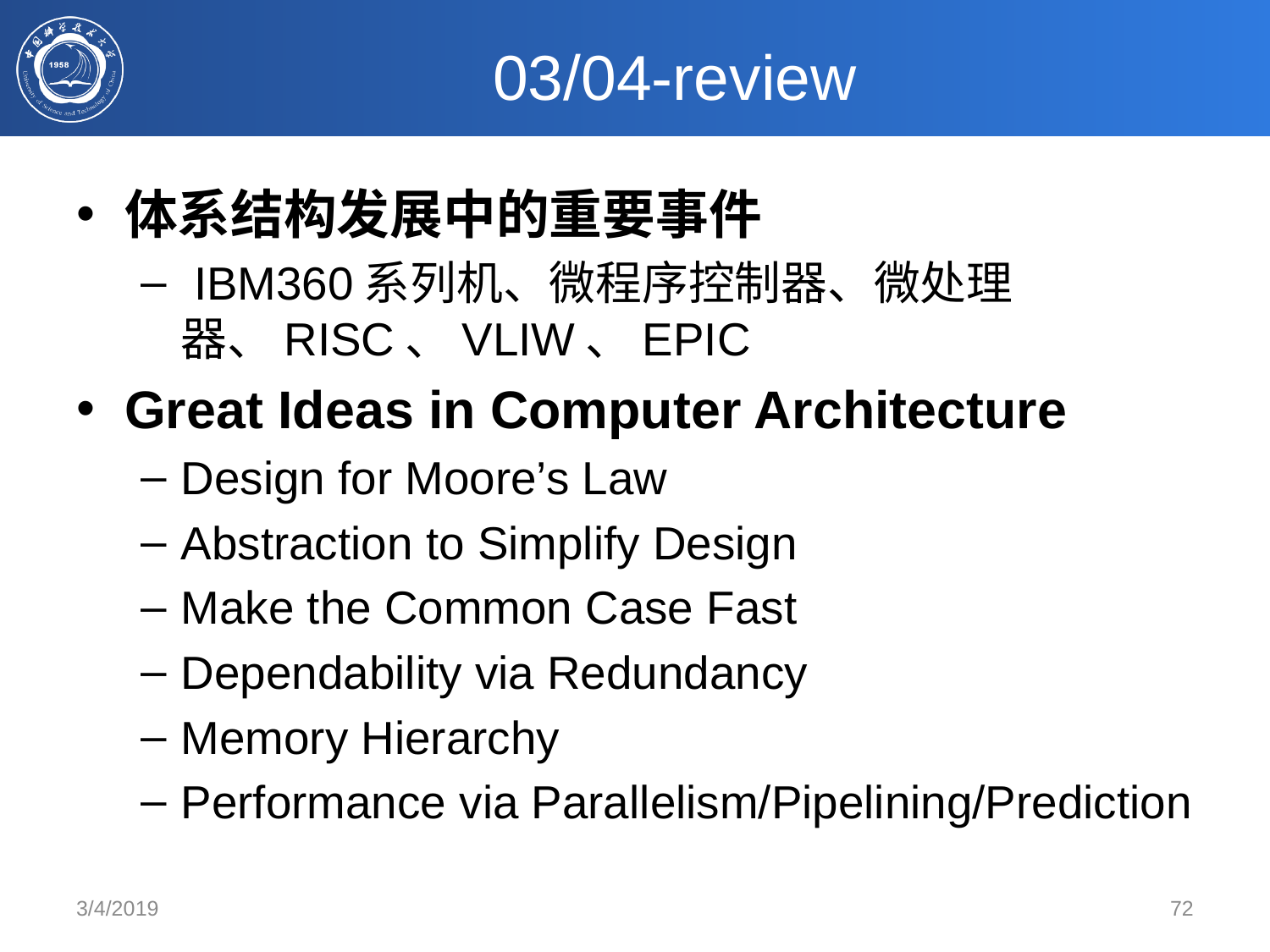

# 03/04-review
体系结构发展中的重要事件
 IBM360系列机、微程序控制器、微处理器、RISC、VLIW、EPIC
Great Ideas in Computer Architecture
Design for Moore’s Law
Abstraction to Simplify Design
Make the Common Case Fast
Dependability via Redundancy
Memory Hierarchy
Performance via Parallelism/Pipelining/Prediction

3/4/2019
72